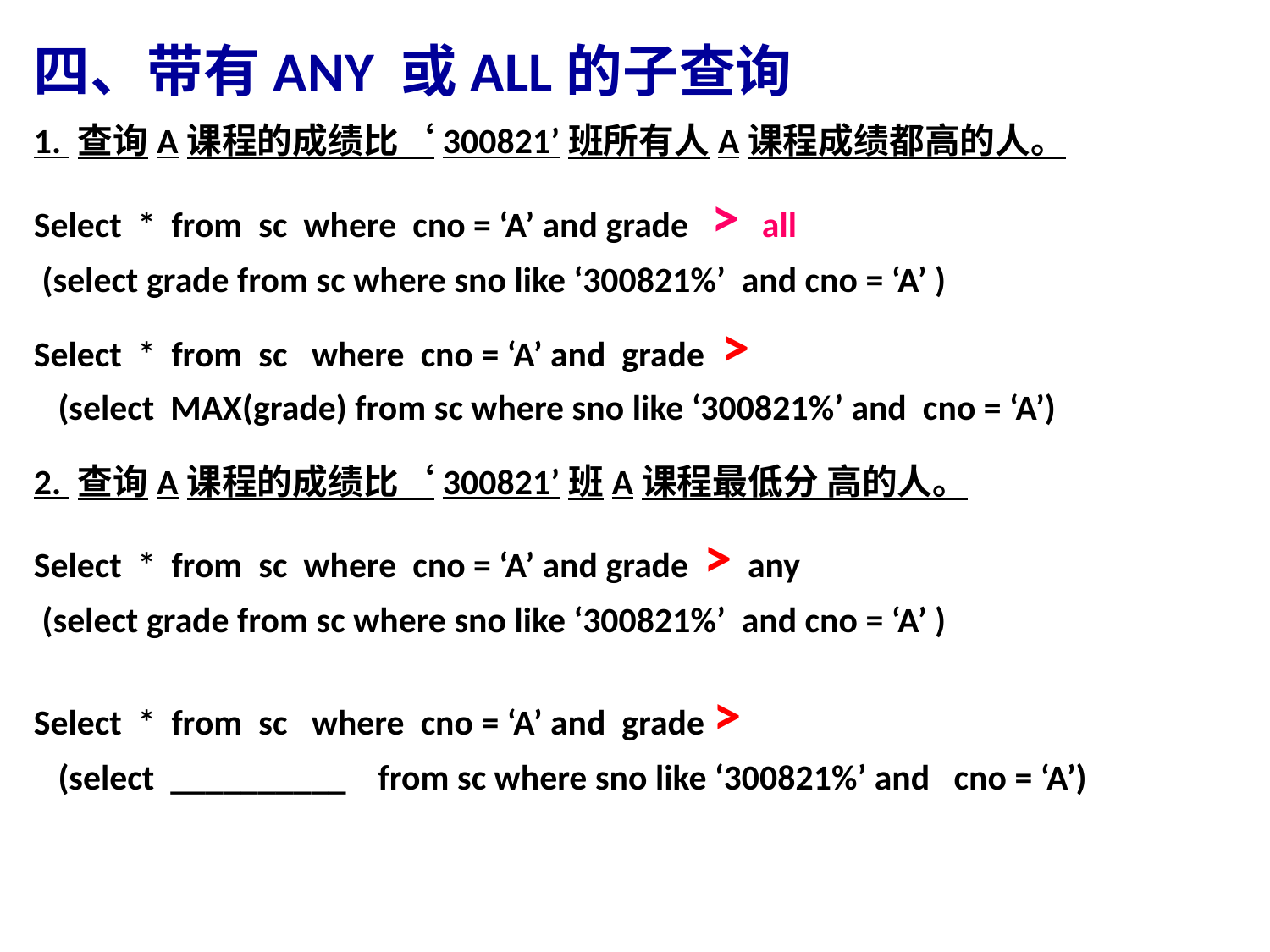

四、带有ANY 或ALL的子查询
1. 查询A课程的成绩比‘300821’班所有人A课程成绩都高的人。
Select  *  from  sc  where  cno = ‘A’ and grade  >  all
 (select grade from sc where sno like ‘300821%’  and cno = ‘A’ )
Select  *  from  sc   where  cno = ‘A’ and  grade  >
   (select  MAX(grade) from sc where sno like ‘300821%’ and  cno = ‘A’)
2. 查询A课程的成绩比‘300821’班A课程最低分 高的人。
Select  *  from  sc  where  cno = ‘A’ and grade >  any
 (select grade from sc where sno like ‘300821%’  and cno = ‘A’ )
Select  *  from  sc   where  cno = ‘A’ and  grade >
   (select  __________    from sc where sno like ‘300821%’ and   cno = ‘A’)